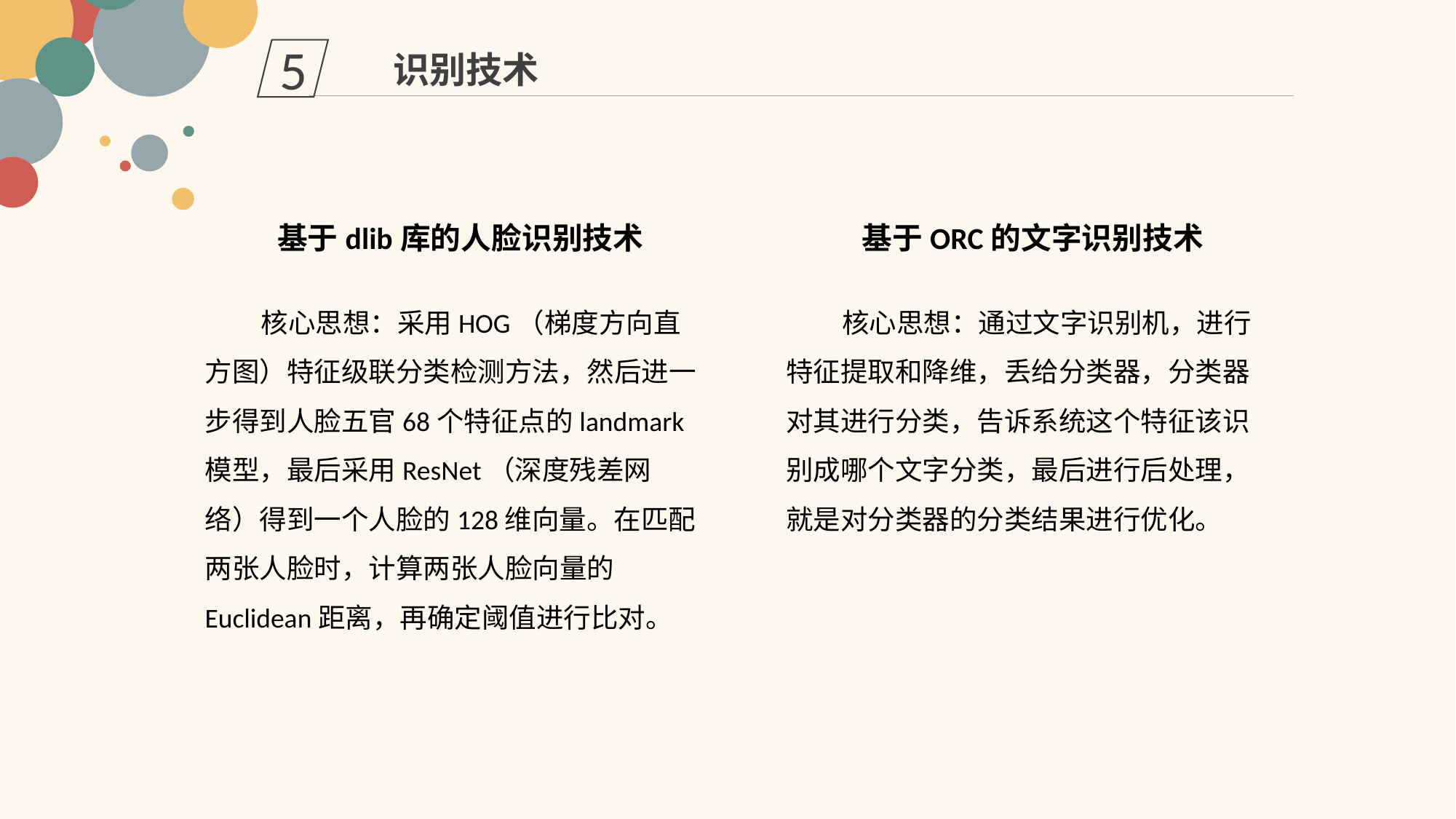

5
识别技术
基于dlib库的人脸识别技术
基于ORC的文字识别技术
        核心思想：采用HOG（梯度方向直方图）特征级联分类检测方法，然后进一步得到人脸五官68个特征点的landmark模型，最后采用ResNet（深度残差网络）得到一个人脸的128维向量。在匹配两张人脸时，计算两张人脸向量的Euclidean距离，再确定阈值进行比对。
        核心思想：通过文字识别机，进行特征提取和降维，丢给分类器，分类器对其进行分类，告诉系统这个特征该识别成哪个文字分类，最后进行后处理，就是对分类器的分类结果进行优化。